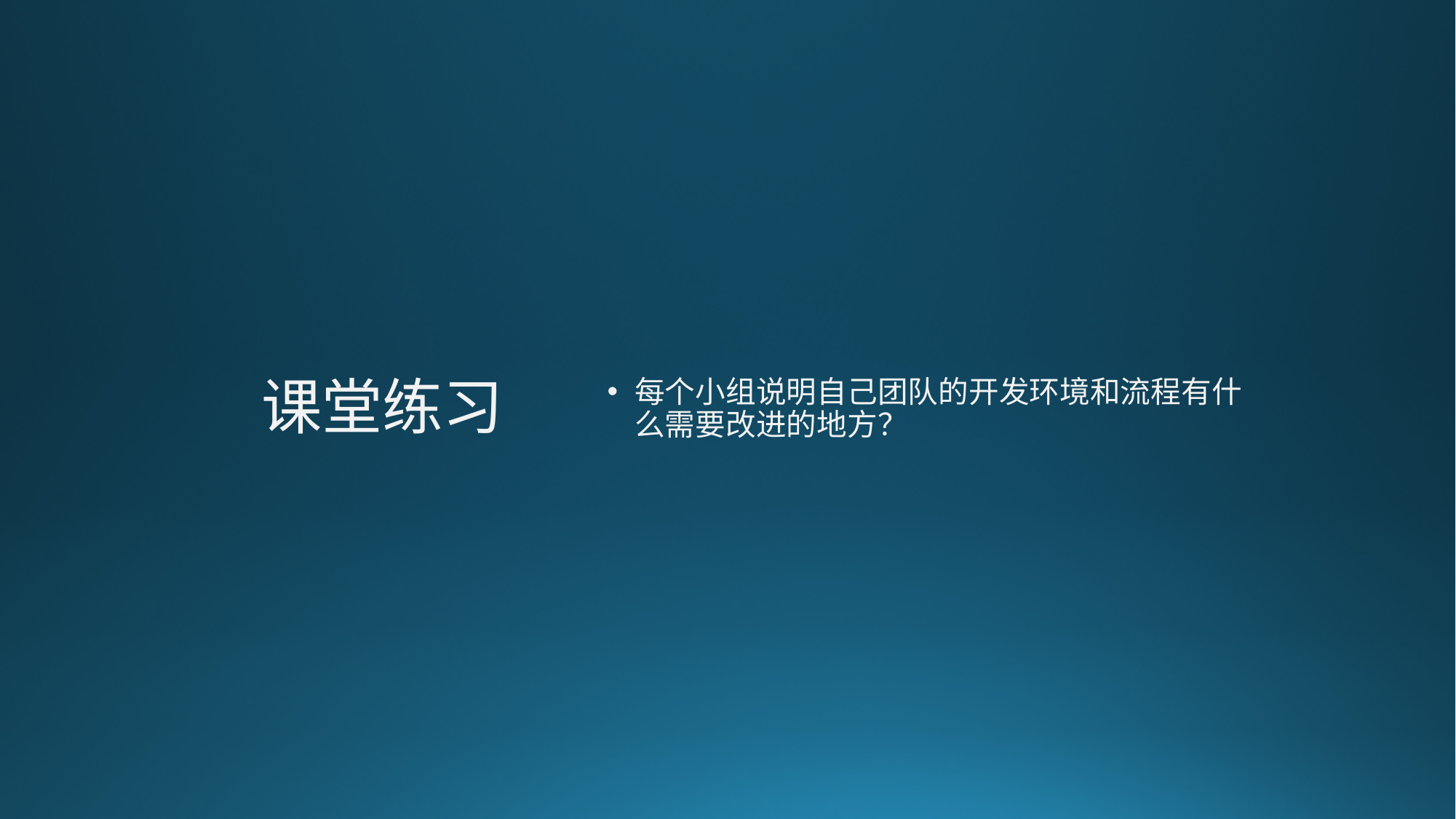

# 课堂练习
每个小组说明自己团队的开发环境和流程有什么需要改进的地方？